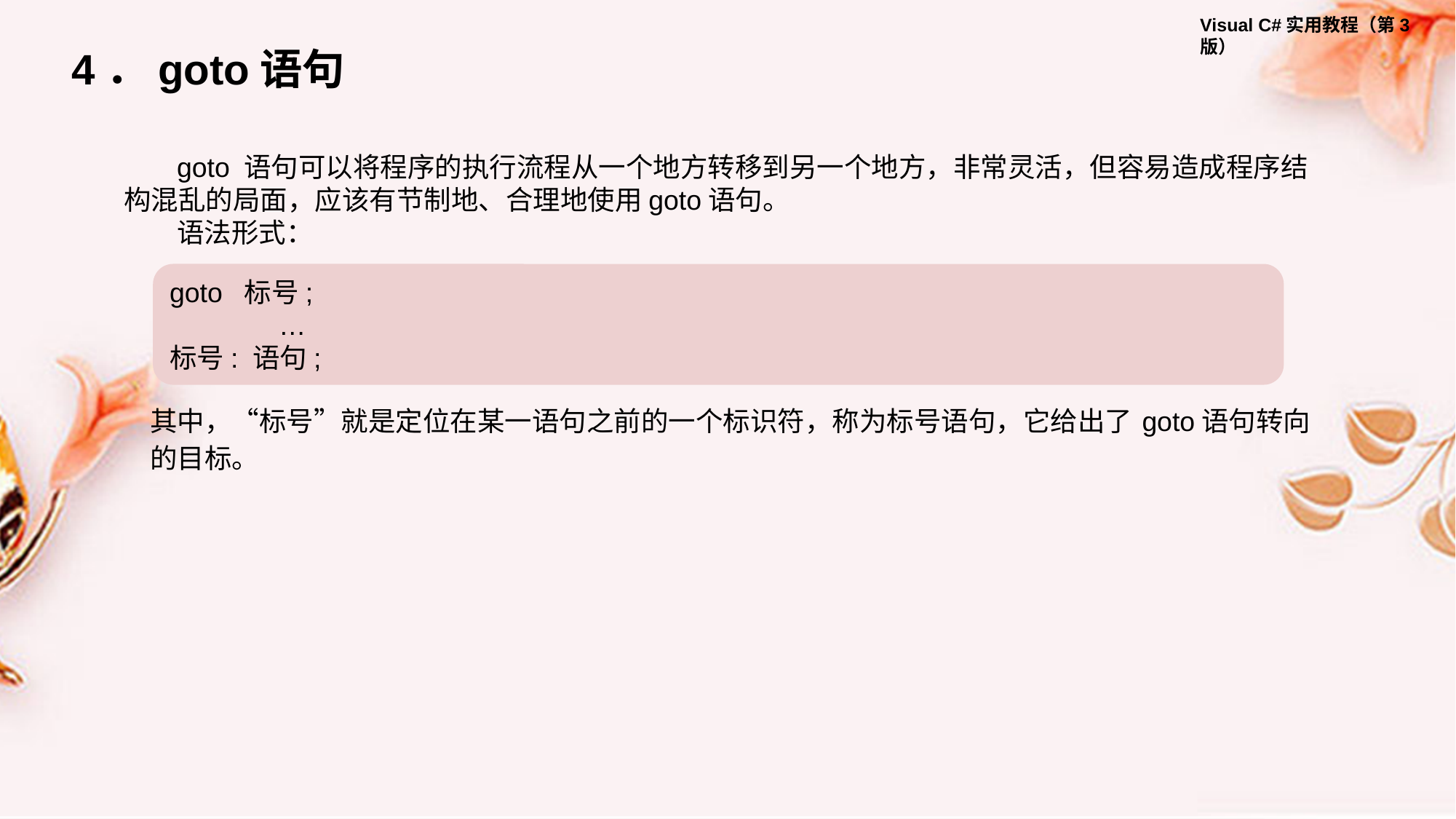

4．goto语句
goto 语句可以将程序的执行流程从一个地方转移到另一个地方，非常灵活，但容易造成程序结构混乱的局面，应该有节制地、合理地使用goto语句。
语法形式：
goto  标号;
	…
标号: 语句;
其中，“标号”就是定位在某一语句之前的一个标识符，称为标号语句，它给出了 goto语句转向的目标。